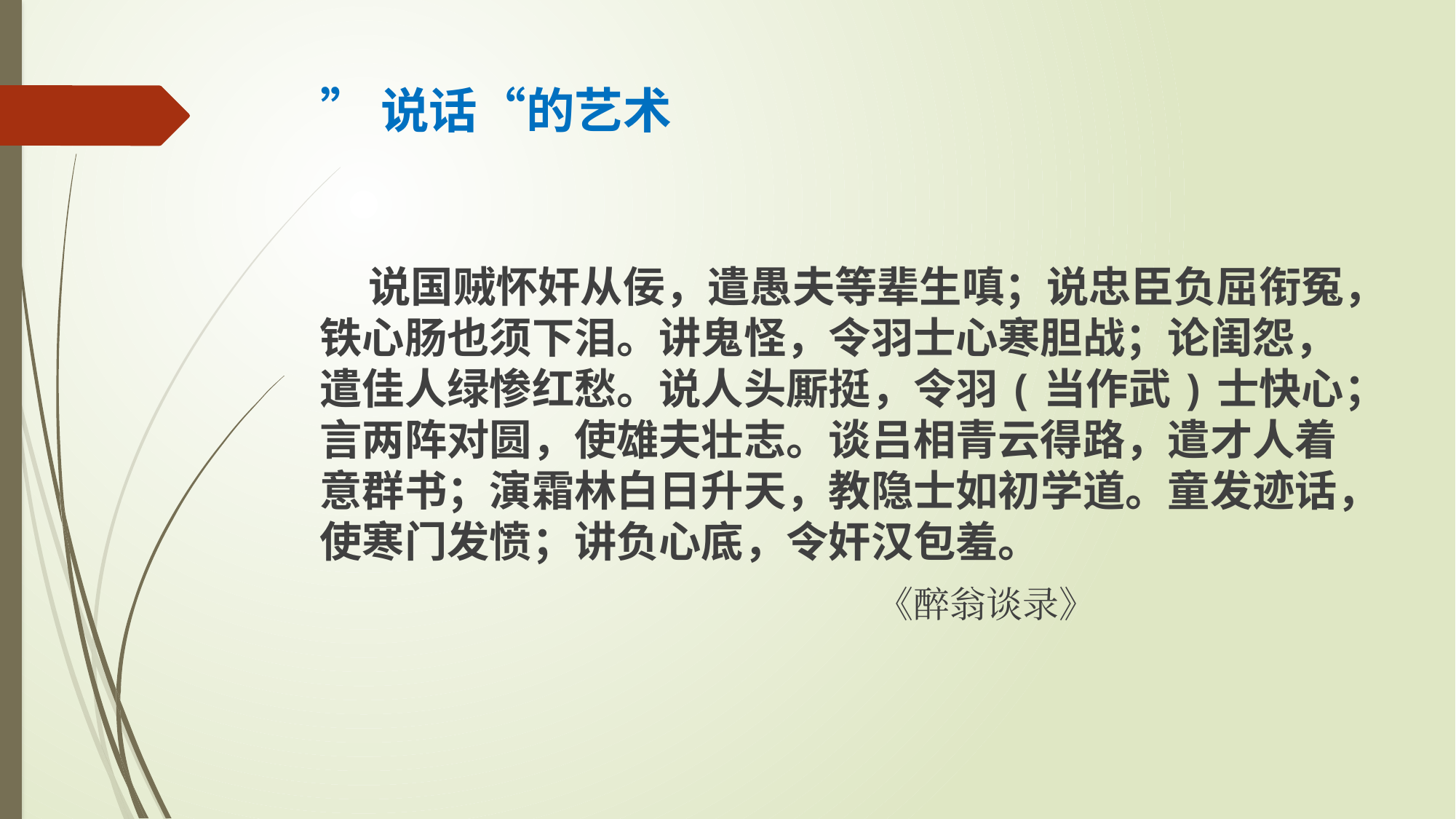

# ”说话“的艺术
    说国贼怀奸从佞，遣愚夫等辈生嗔；说忠臣负屈衔冤，铁心肠也须下泪。讲鬼怪，令羽士心寒胆战；论闺怨，遣佳人绿惨红愁。说人头厮挺，令羽(当作武)士快心；言两阵对圆，使雄夫壮志。谈吕相青云得路，遣才人着意群书；演霜林白日升天，教隐士如初学道。童发迹话，使寒门发愤；讲负心底，令奸汉包羞。
                                                                                         《醉翁谈录》